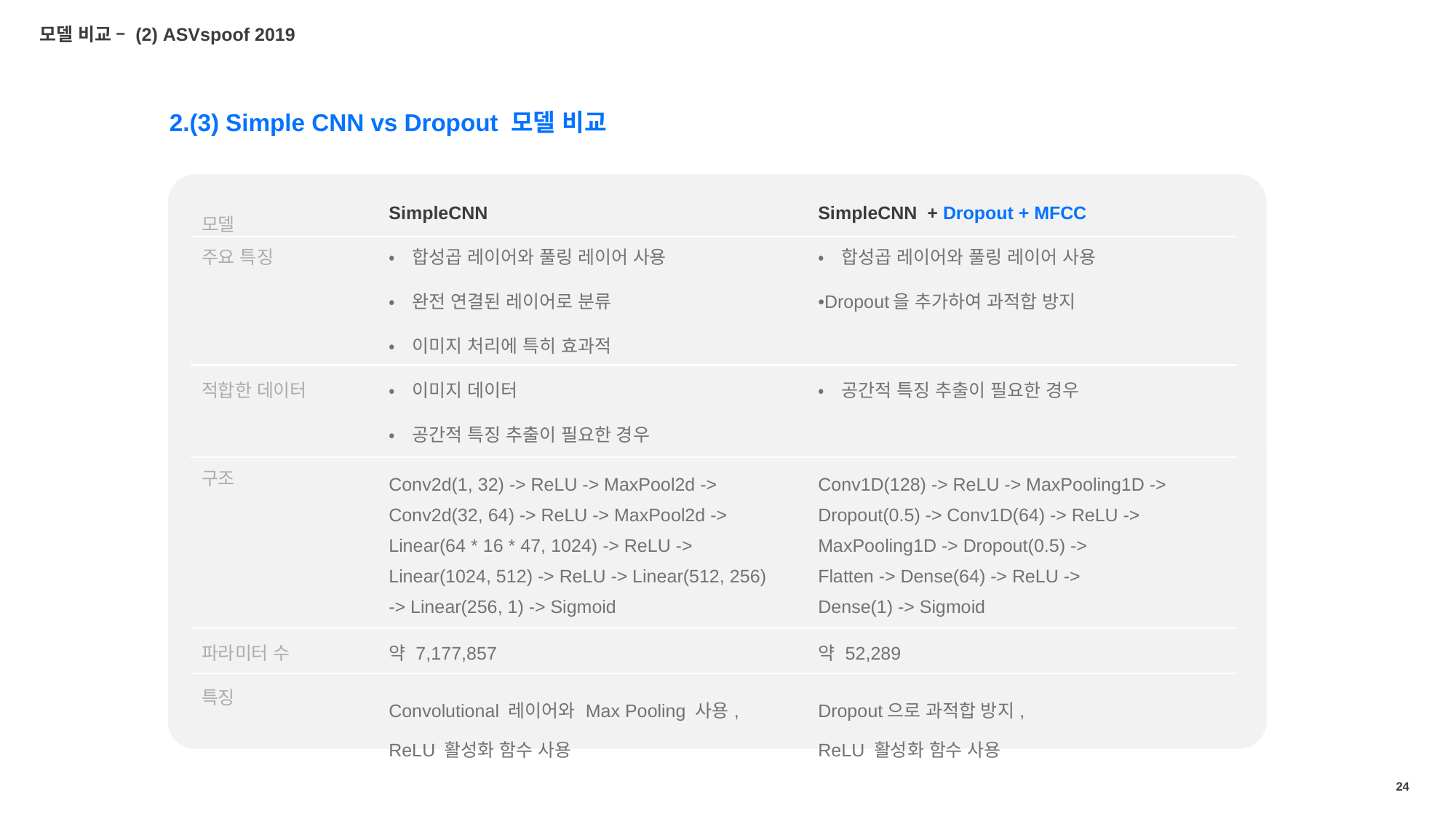

모델 비교 – (2) ASVspoof 2019
2.(3) Simple CNN vs Dropout 모델 비교

| 모델 | SimpleCNN | SimpleCNN + Dropout + MFCC |
| --- | --- | --- |
| 주요 특징 | •합성곱 레이어와 풀링 레이어 사용 | •합성곱 레이어와 풀링 레이어 사용 |
|  | •완전 연결된 레이어로 분류 | •Dropout을 추가하여 과적합 방지 |
|  | •이미지 처리에 특히 효과적 |  |
| 적합한 데이터 | •이미지 데이터 | •공간적 특징 추출이 필요한 경우 |
|  | •공간적 특징 추출이 필요한 경우 |  |
| 구조 | Conv2d(1, 32) -> ReLU -> MaxPool2d -> Conv2d(32, 64) -> ReLU -> MaxPool2d -> Linear(64 \* 16 \* 47, 1024) -> ReLU -> Linear(1024, 512) -> ReLU -> Linear(512, 256) -> Linear(256, 1) -> Sigmoid | Conv1D(128) -> ReLU -> MaxPooling1D -> Dropout(0.5) -> Conv1D(64) -> ReLU -> MaxPooling1D -> Dropout(0.5) -> Flatten -> Dense(64) -> ReLU -> Dense(1) -> Sigmoid |
| 파라미터 수 | 약 7,177,857 | 약 52,289 |
| 특징 | Convolutional 레이어와 Max Pooling 사용, ReLU 활성화 함수 사용 | Dropout으로 과적합 방지, ReLU 활성화 함수 사용 |